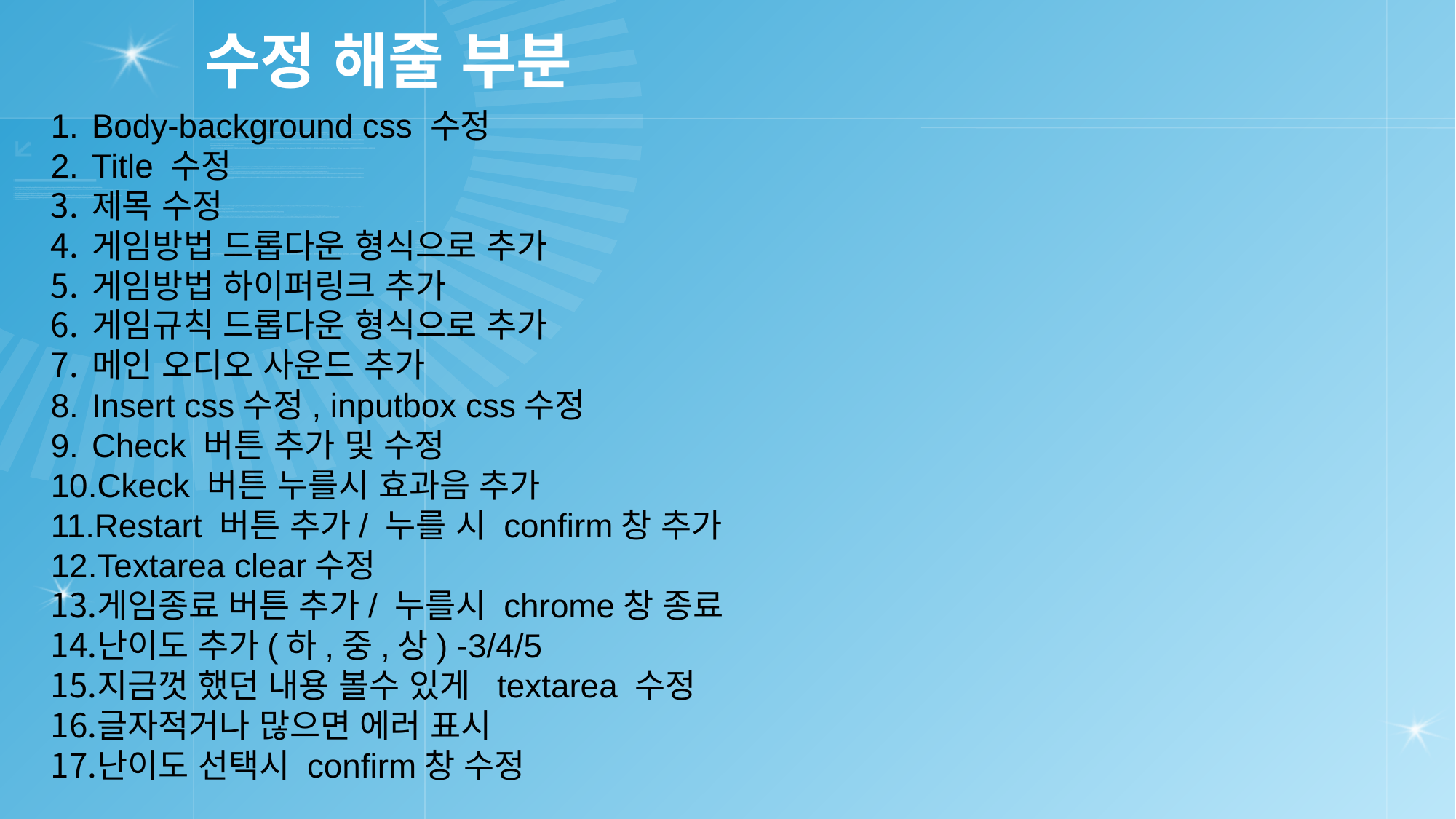

# 수정 해줄 부분
Body-background css 수정
Title 수정
제목 수정
게임방법 드롭다운 형식으로 추가
게임방법 하이퍼링크 추가
게임규칙 드롭다운 형식으로 추가
메인 오디오 사운드 추가
Insert css수정, inputbox css수정
Check 버튼 추가 및 수정
Ckeck 버튼 누를시 효과음 추가
Restart 버튼 추가/ 누를 시 confirm창 추가
Textarea clear수정
게임종료 버튼 추가/ 누를시 chrome창 종료
난이도 추가(하,중,상) -3/4/5
지금껏 했던 내용 볼수 있게  textarea 수정
글자적거나 많으면 에러 표시
난이도 선택시 confirm창 수정